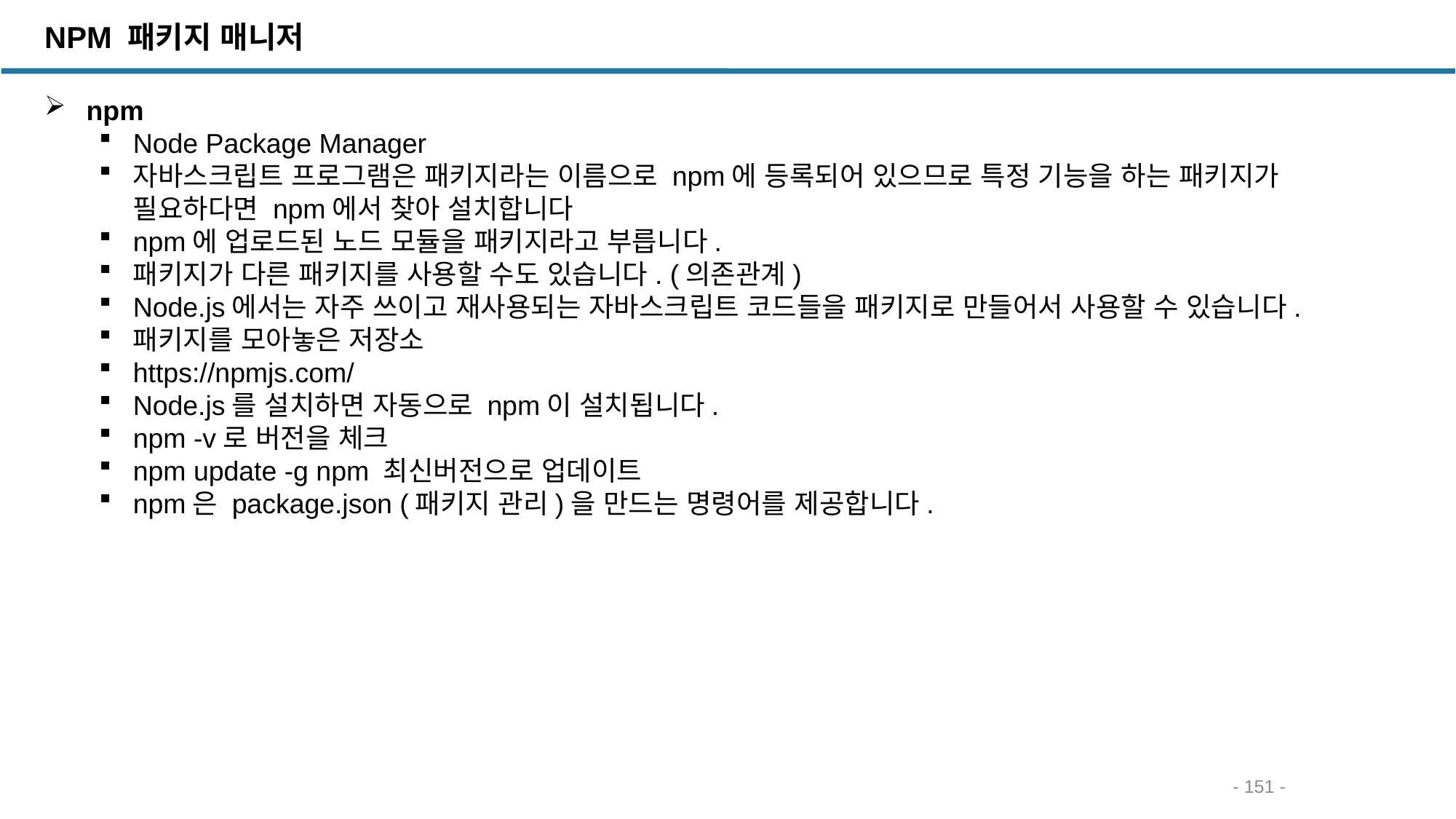

NPM 패키지 매니저
 npm
Node Package Manager
자바스크립트 프로그램은 패키지라는 이름으로 npm에 등록되어 있으므로 특정 기능을 하는 패키지가 필요하다면 npm에서 찾아 설치합니다
npm에 업로드된 노드 모듈을 패키지라고 부릅니다.
패키지가 다른 패키지를 사용할 수도 있습니다. (의존관계)
Node.js에서는 자주 쓰이고 재사용되는 자바스크립트 코드들을 패키지로 만들어서 사용할 수 있습니다.
패키지를 모아놓은 저장소
https://npmjs.com/
Node.js를 설치하면 자동으로 npm이 설치됩니다.
npm -v로 버전을 체크
npm update -g npm 최신버전으로 업데이트
npm은 package.json (패키지 관리)을 만드는 명령어를 제공합니다.
- 151 -